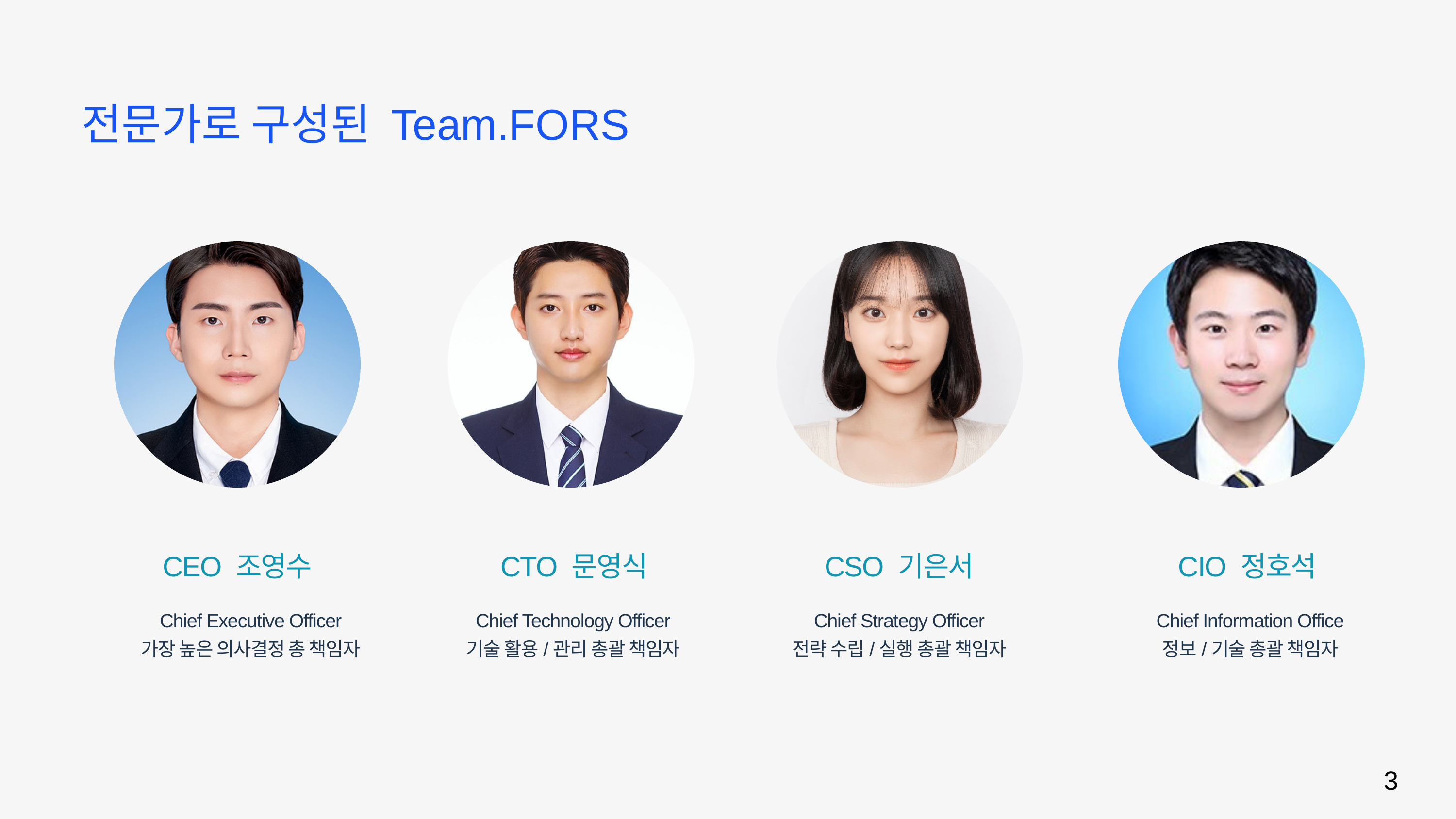

전문가로 구성된 Team.FORS

CEO 조영수
CTO 문영식
CSO 기은서
CIO 정호석
Chief Executive Officer
가장 높은 의사결정 총 책임자
Chief Technology Officer
기술 활용/관리 총괄 책임자
Chief Strategy Officer
전략 수립/실행 총괄 책임자
Chief Information Office
정보/기술 총괄 책임자
3